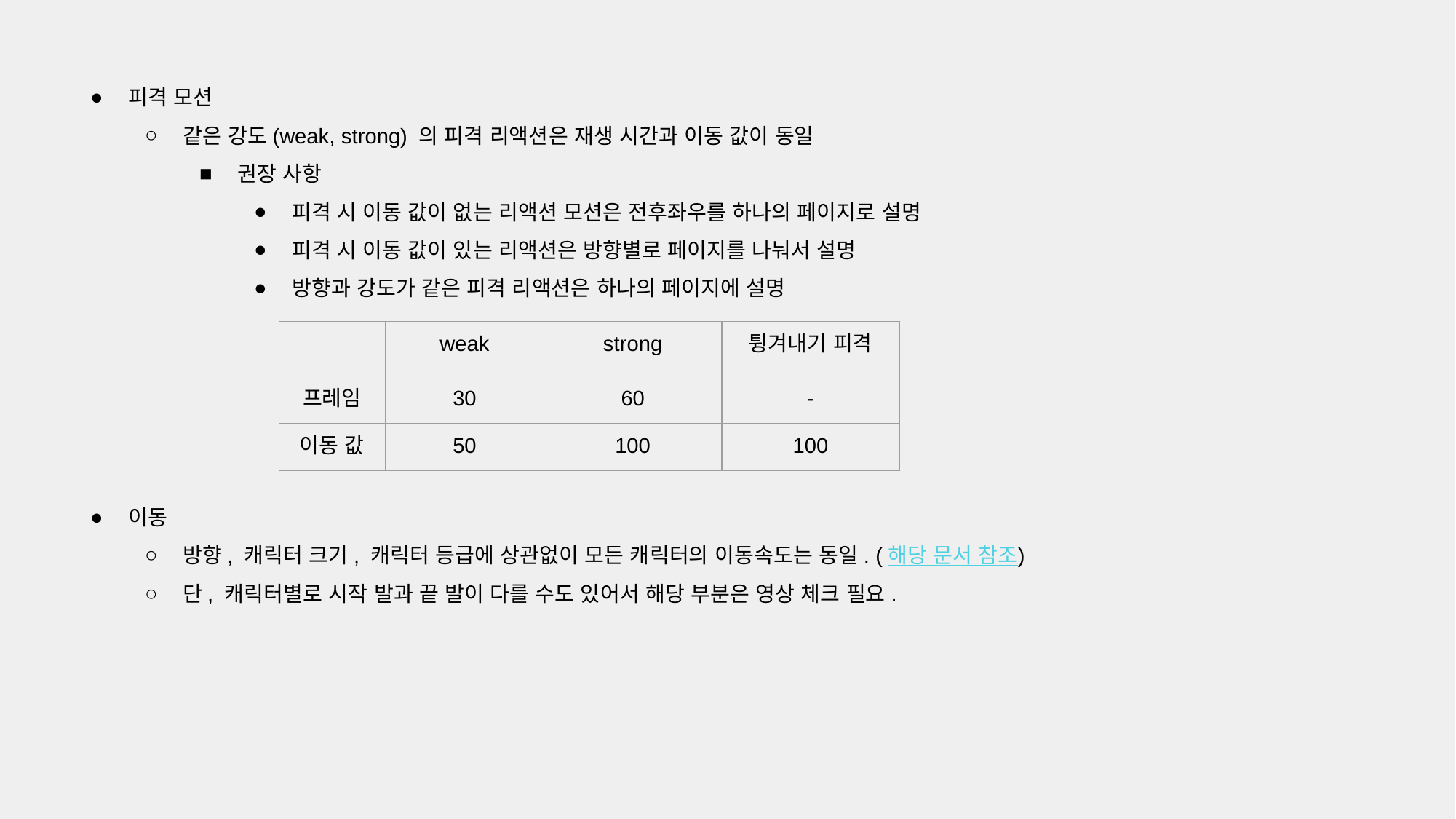

피격 모션
같은 강도(weak, strong) 의 피격 리액션은 재생 시간과 이동 값이 동일
권장 사항
피격 시 이동 값이 없는 리액션 모션은 전후좌우를 하나의 페이지로 설명
피격 시 이동 값이 있는 리액션은 방향별로 페이지를 나눠서 설명
방향과 강도가 같은 피격 리액션은 하나의 페이지에 설명

이동
방향, 캐릭터 크기, 캐릭터 등급에 상관없이 모든 캐릭터의 이동속도는 동일. (해당 문서 참조)
단, 캐릭터별로 시작 발과 끝 발이 다를 수도 있어서 해당 부분은 영상 체크 필요.

|  | weak | strong | 튕겨내기 피격 |
| --- | --- | --- | --- |
| 프레임 | 30 | 60 | - |
| 이동 값 | 50 | 100 | 100 |